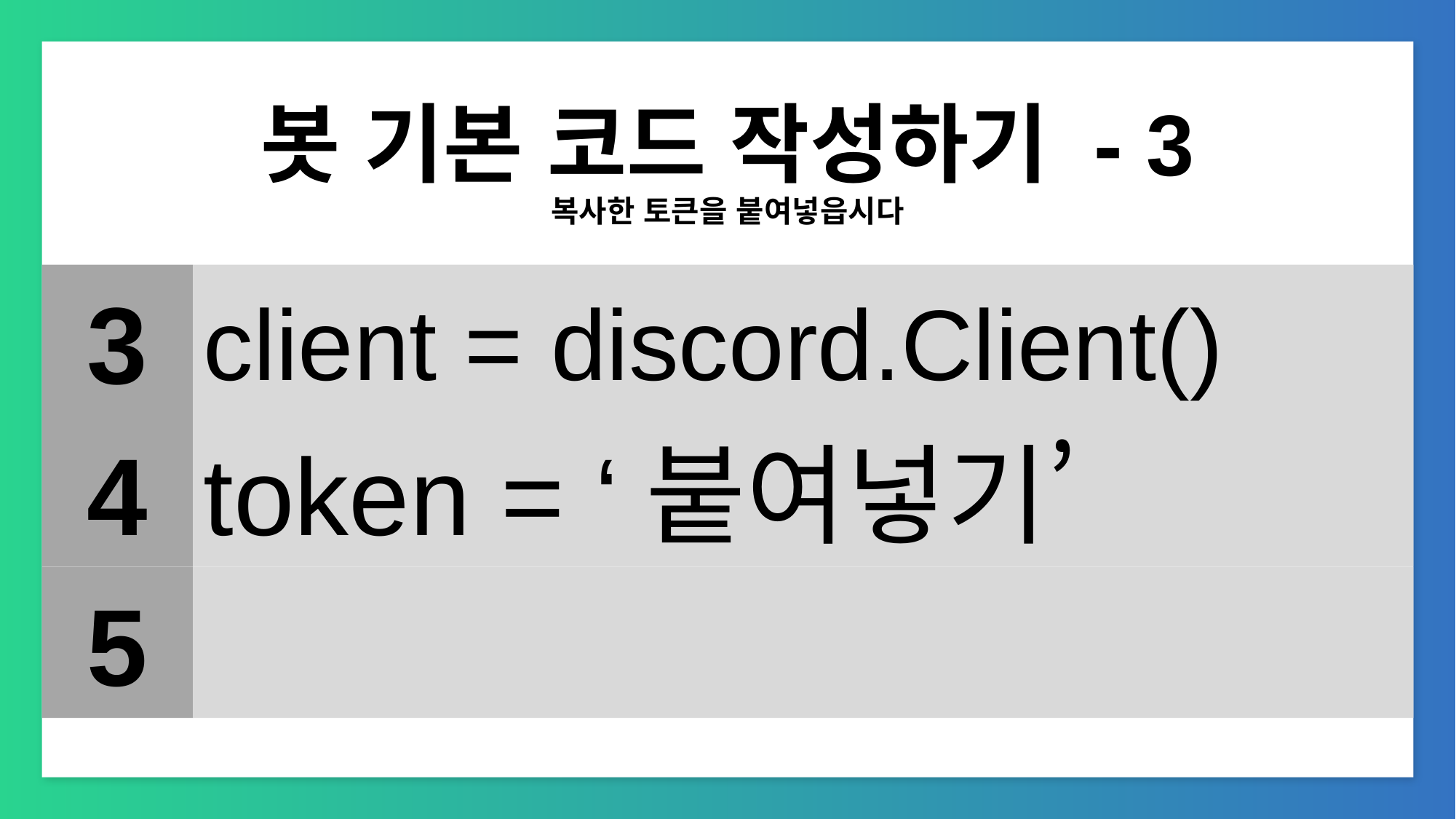

# 봇 기본 코드 작성하기 - 3
복사한 토큰을 붙여넣읍시다
client = discord.Client()
3
token = ‘붙여넣기’
4

5